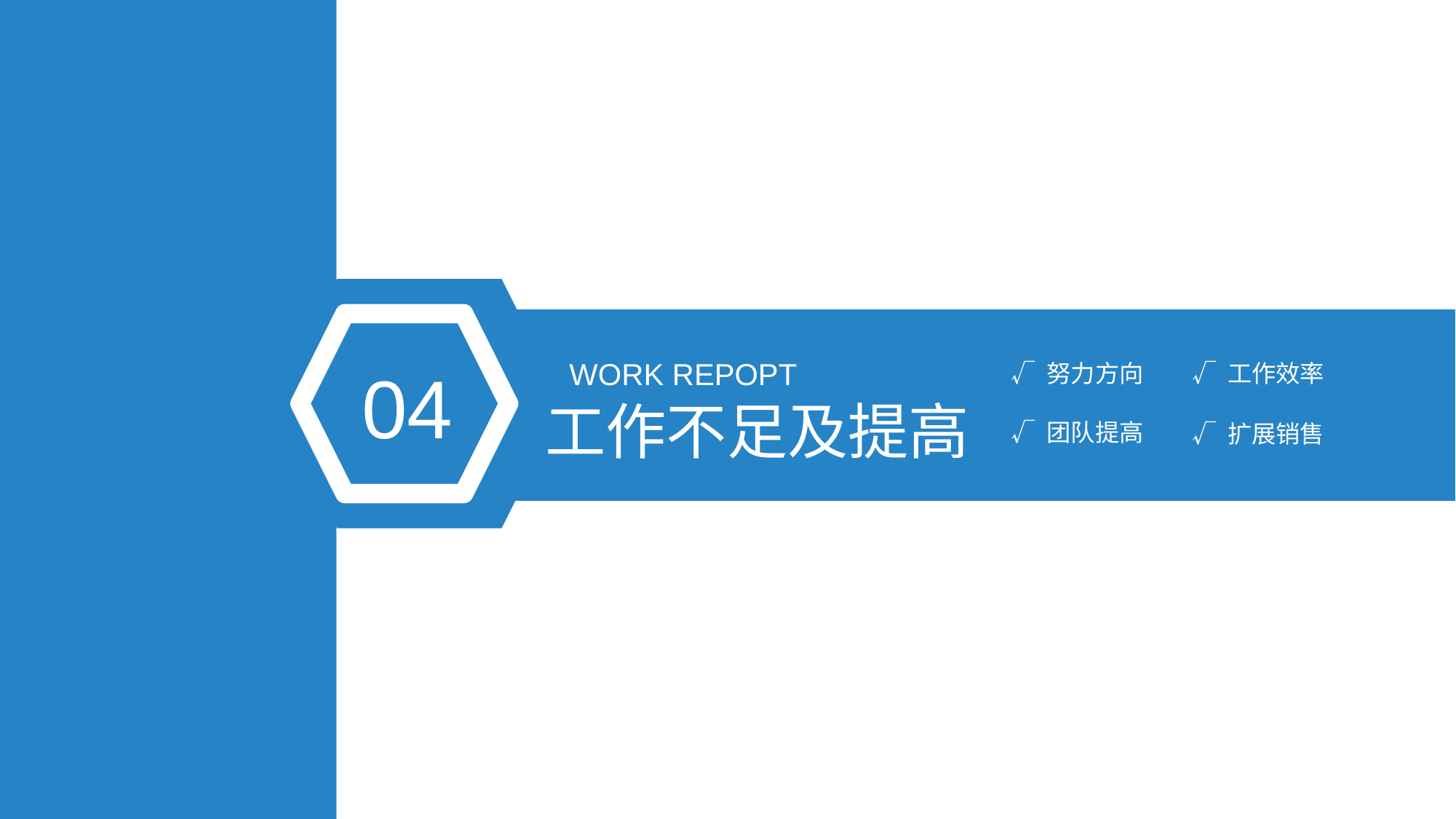

04
WORK REPOPT
√ 努力方向
√ 工作效率
工作不足及提高
√ 团队提高
√ 扩展销售